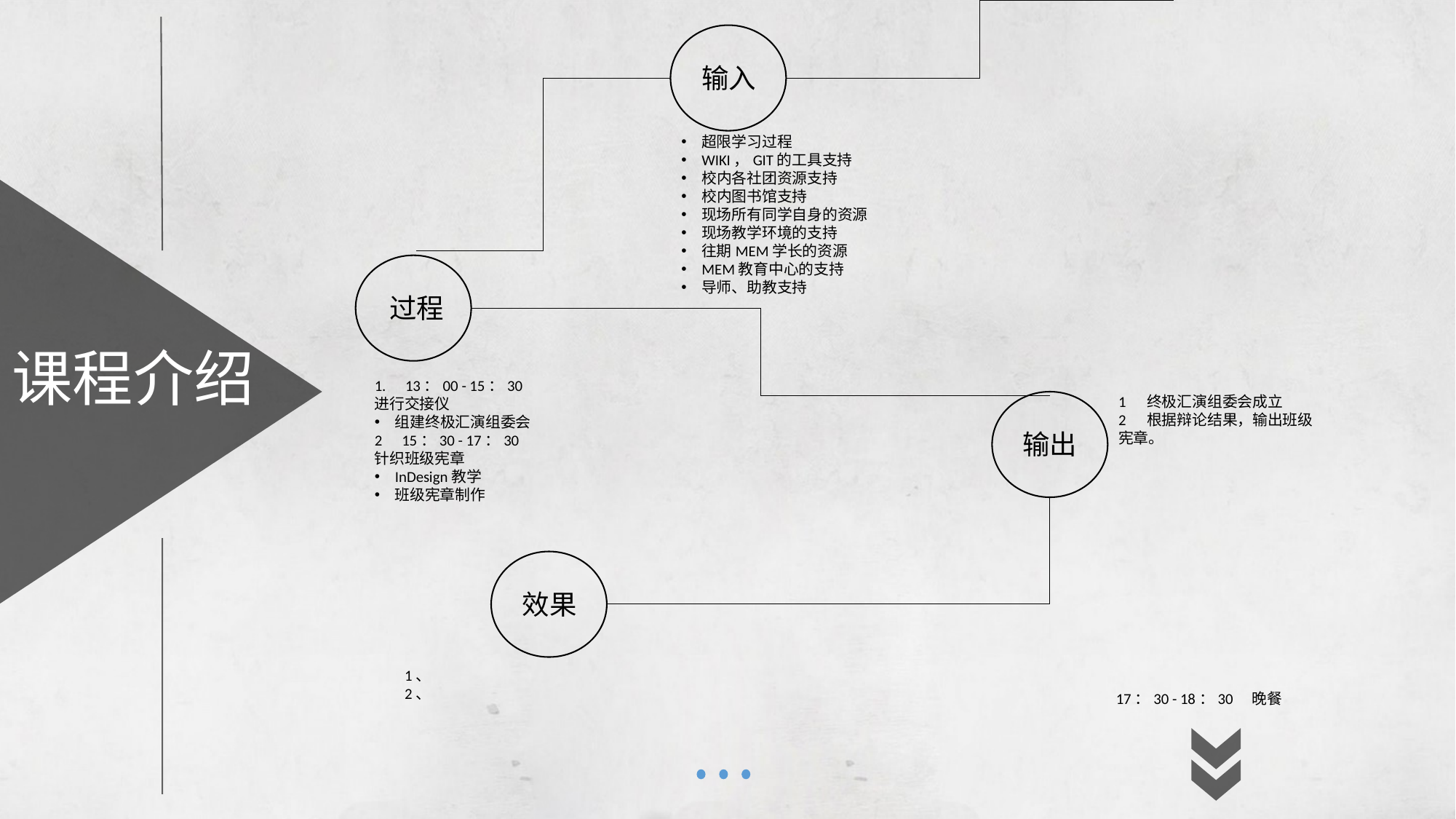

输入
超限学习过程
WIKI，GIT的工具支持
校内各社团资源支持
校内图书馆支持
现场所有同学自身的资源
现场教学环境的支持
往期MEM学长的资源
MEM教育中心的支持
导师、助教支持

过程
课程介绍
 13：00 - 15：30
进行交接仪
组建终极汇演组委会
15：30 - 17：30
针织班级宪章
InDesign教学
班级宪章制作

1     终极汇演组委会成立
2     根据辩论结果，输出班级
宪章。

输出

效果
1、
2、
晚餐
17：30 - 18：30